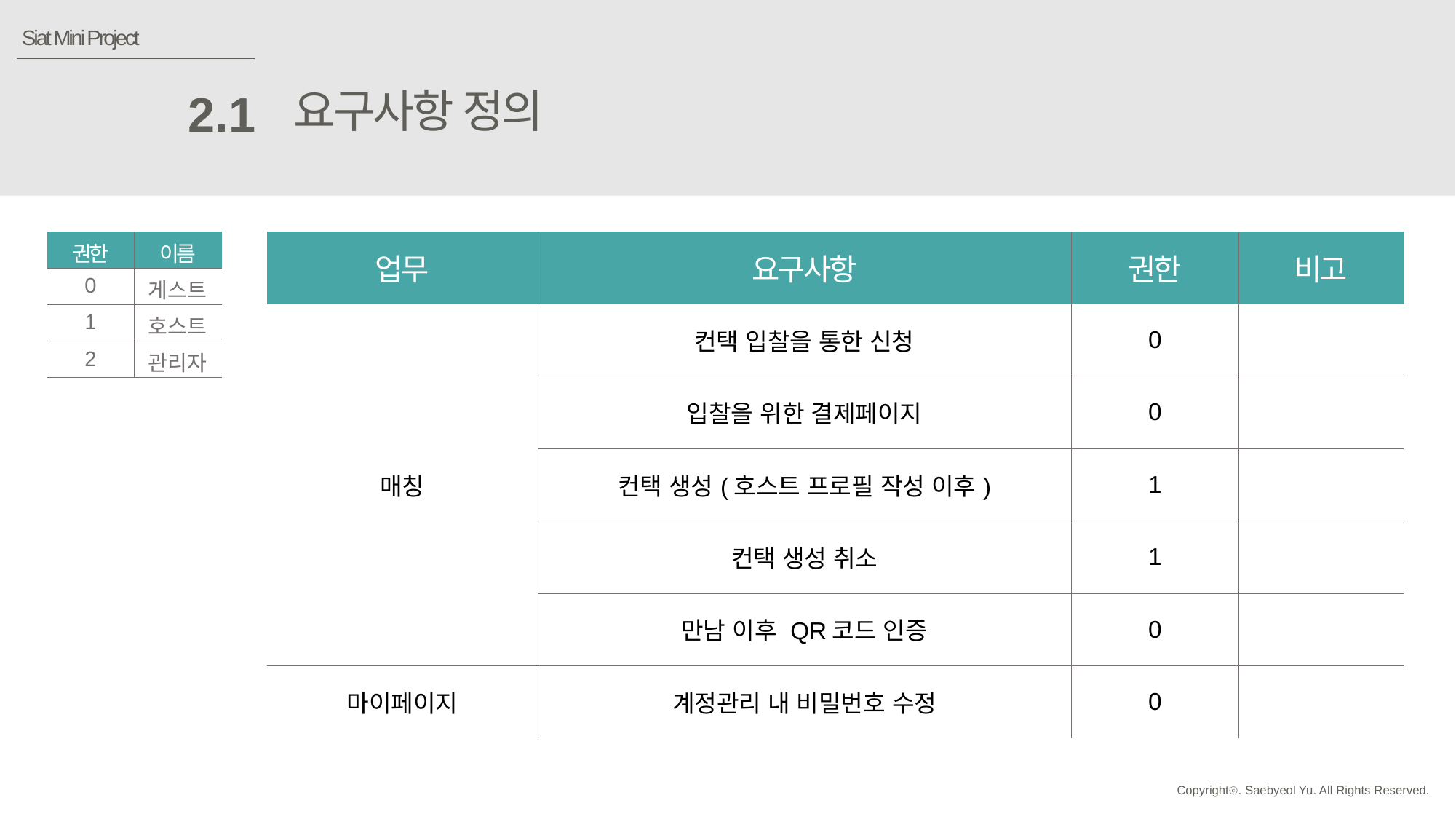

Siat Mini Project
요구사항 정의
2.1

| 권한 | 이름 |
| --- | --- |
| 0 | 게스트 |
| 1 | 호스트 |
| 2 | 관리자 |
| 업무 | 요구사항 | 권한 | 비고 |
| --- | --- | --- | --- |
| 매칭 | 컨택 입찰을 통한 신청 | 0 |  |
| 어학(외국어) | 입찰을 위한 결제페이지 | 0 |  |
| 매칭 | 컨택 생성(호스트 프로필 작성 이후) | 1 |  |
| 매칭 | 컨택 생성 취소 | 1 |  |
| 매칭 | 만남 이후 QR코드 인증 | 0 |  |
| 마이페이지 | 계정관리 내 비밀번호 수정 | 0 |  |